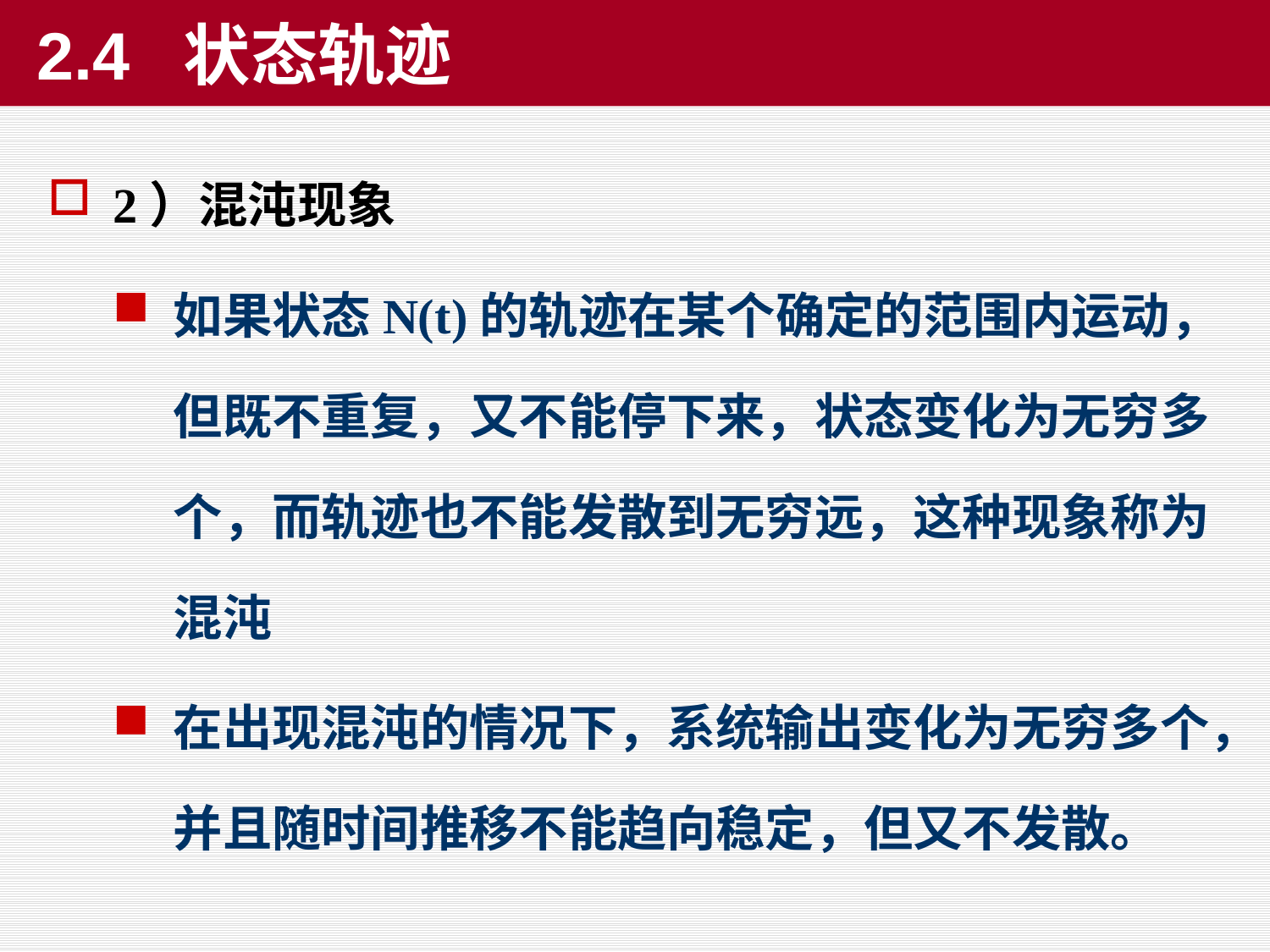

# 2.4  状态轨迹
2）混沌现象
如果状态N(t)的轨迹在某个确定的范围内运动，但既不重复，又不能停下来，状态变化为无穷多个，而轨迹也不能发散到无穷远，这种现象称为混沌
在出现混沌的情况下，系统输出变化为无穷多个，并且随时间推移不能趋向稳定，但又不发散。